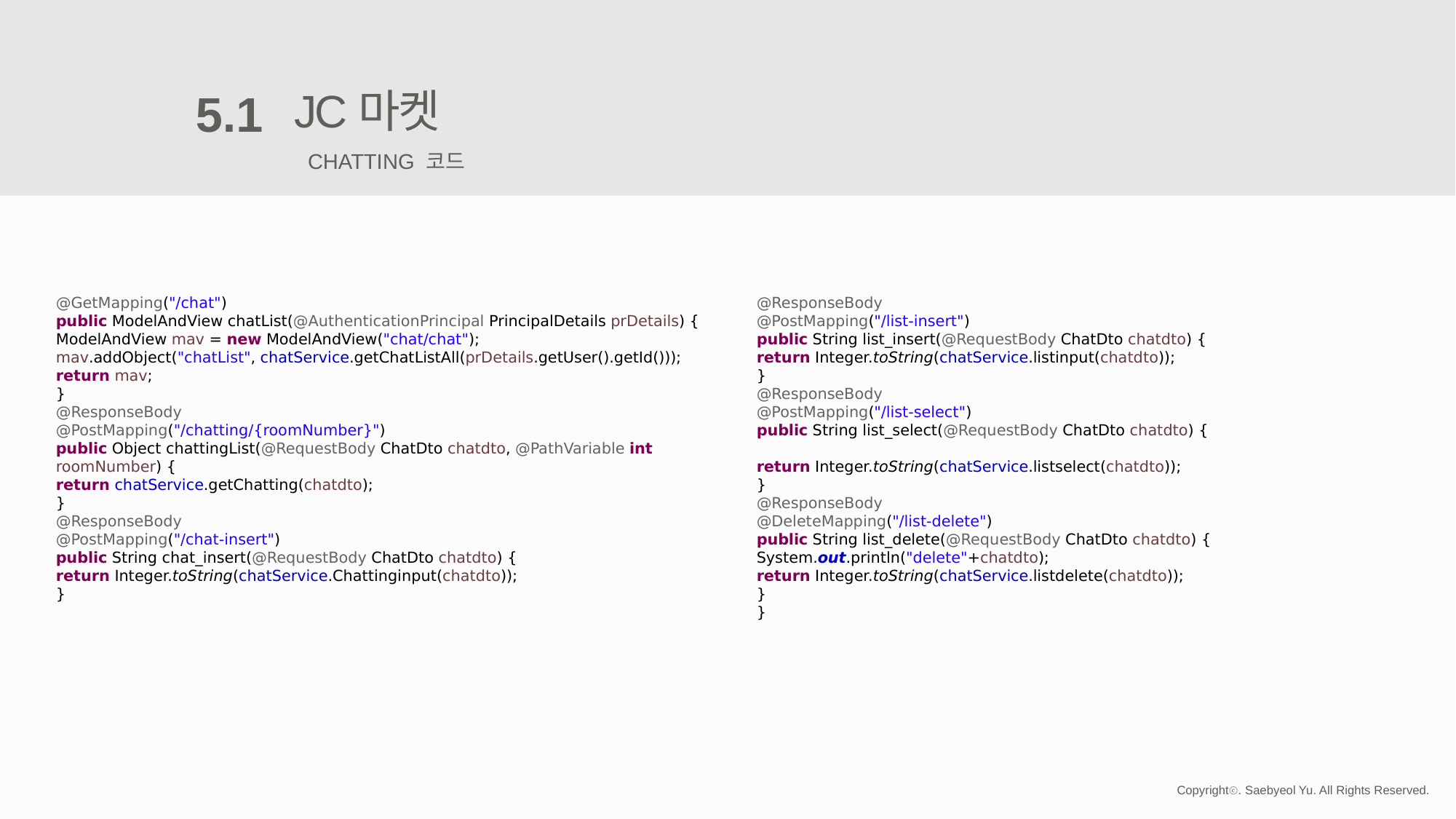

JC마켓
5.1
CHATTING 코드
@GetMapping("/chat")
public ModelAndView chatList(@AuthenticationPrincipal PrincipalDetails prDetails) {
ModelAndView mav = new ModelAndView("chat/chat");
mav.addObject("chatList", chatService.getChatListAll(prDetails.getUser().getId()));
return mav;
}
@ResponseBody
@PostMapping("/chatting/{roomNumber}")
public Object chattingList(@RequestBody ChatDto chatdto, @PathVariable int roomNumber) {
return chatService.getChatting(chatdto);
}
@ResponseBody
@PostMapping("/chat-insert")
public String chat_insert(@RequestBody ChatDto chatdto) {
return Integer.toString(chatService.Chattinginput(chatdto));
}
@ResponseBody
@PostMapping("/list-insert")
public String list_insert(@RequestBody ChatDto chatdto) {
return Integer.toString(chatService.listinput(chatdto));
}
@ResponseBody
@PostMapping("/list-select")
public String list_select(@RequestBody ChatDto chatdto) {

return Integer.toString(chatService.listselect(chatdto));
}
@ResponseBody
@DeleteMapping("/list-delete")
public String list_delete(@RequestBody ChatDto chatdto) {
System.out.println("delete"+chatdto);
return Integer.toString(chatService.listdelete(chatdto));
}
}